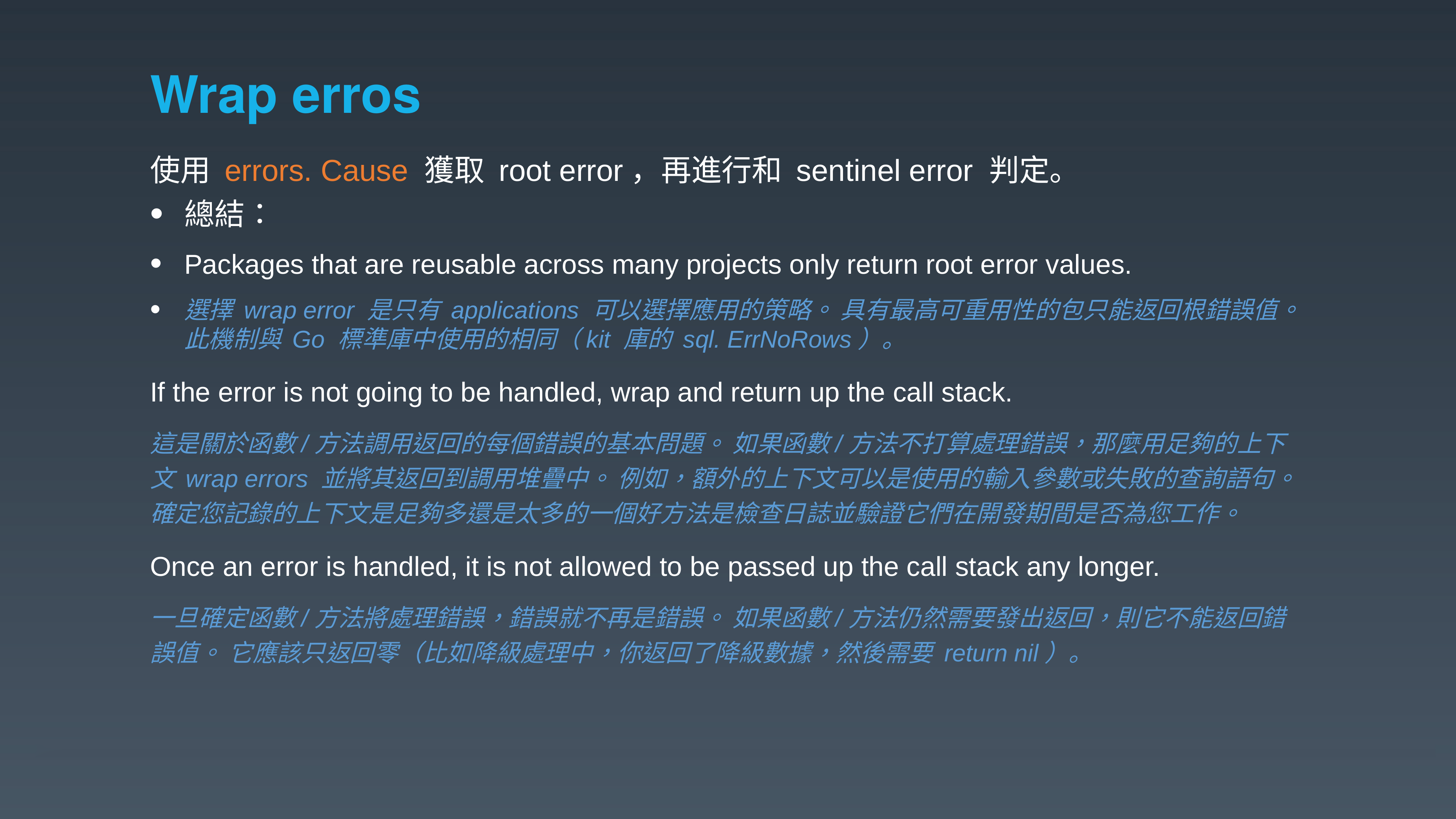

# Wrap erros
使用 errors. Cause 獲取 root error，再進行和 sentinel error 判定。
總結：
Packages that are reusable across many projects only return root error values.
選擇 wrap error 是只有 applications 可以選擇應用的策略。 具有最高可重用性的包只能返回根錯誤值。 此機制與 Go 標準庫中使用的相同（kit 庫的 sql. ErrNoRows）。
If the error is not going to be handled, wrap and return up the call stack.
這是關於函數/方法調用返回的每個錯誤的基本問題。 如果函數/方法不打算處理錯誤，那麼用足夠的上下文 wrap errors 並將其返回到調用堆疊中。 例如，額外的上下文可以是使用的輸入參數或失敗的查詢語句。 確定您記錄的上下文是足夠多還是太多的一個好方法是檢查日誌並驗證它們在開發期間是否為您工作。
Once an error is handled, it is not allowed to be passed up the call stack any longer.
一旦確定函數/方法將處理錯誤，錯誤就不再是錯誤。 如果函數/方法仍然需要發出返回，則它不能返回錯誤值。 它應該只返回零（比如降級處理中，你返回了降級數據，然後需要 return nil）。